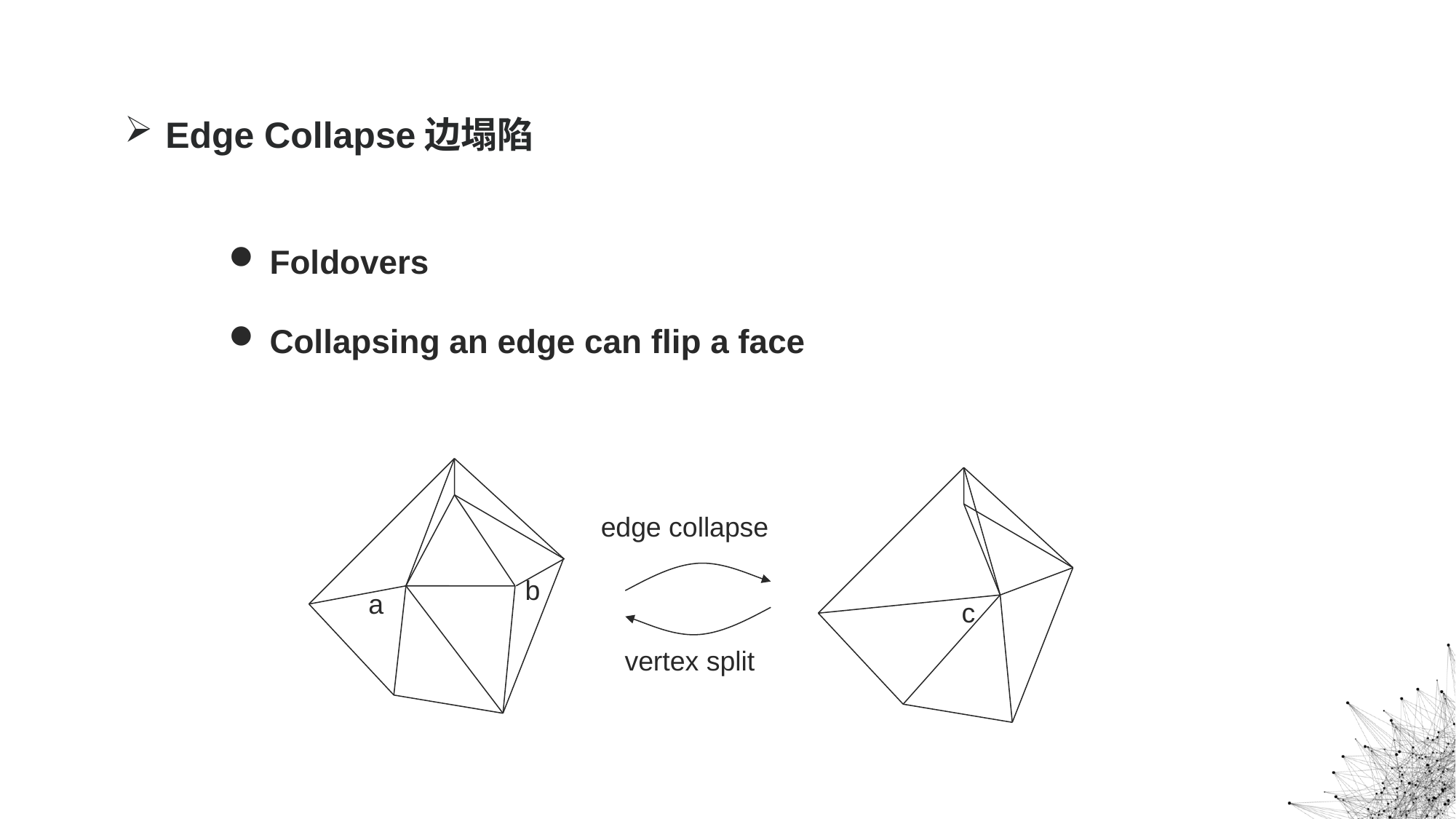

Edge Collapse边塌陷
Foldovers
Collapsing an edge can flip a face

edge collapse

b

a

c

vertex split